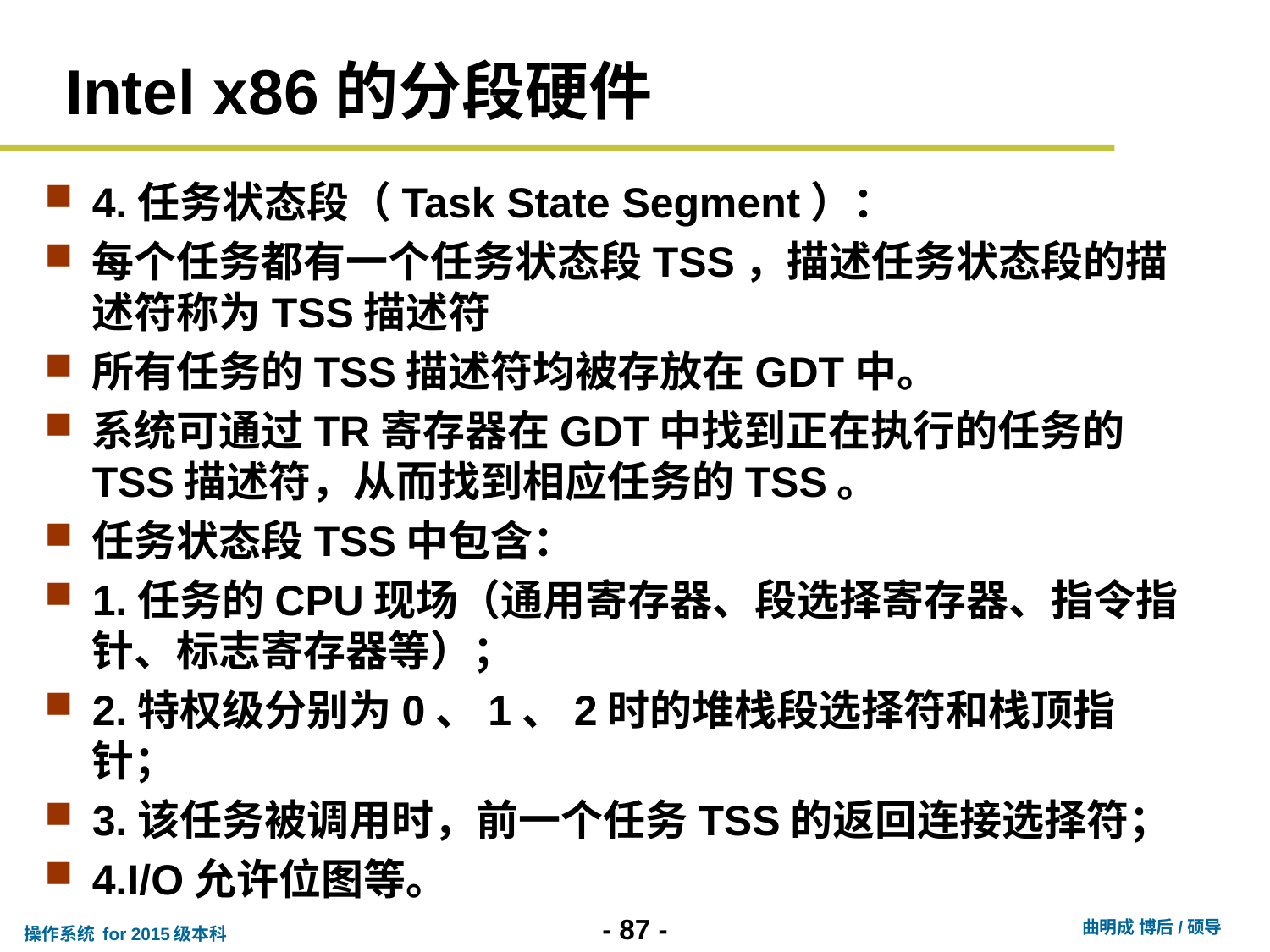

# Intel x86的分段硬件
4.任务状态段（Task State Segment）：
每个任务都有一个任务状态段TSS，描述任务状态段的描述符称为TSS描述符
所有任务的TSS描述符均被存放在GDT中。
系统可通过TR寄存器在GDT中找到正在执行的任务的TSS描述符，从而找到相应任务的TSS。
任务状态段TSS中包含：
1.任务的CPU现场（通用寄存器、段选择寄存器、指令指针、标志寄存器等）；
2.特权级分别为0、1、2时的堆栈段选择符和栈顶指针；
3.该任务被调用时，前一个任务TSS的返回连接选择符；
4.I/O允许位图等。